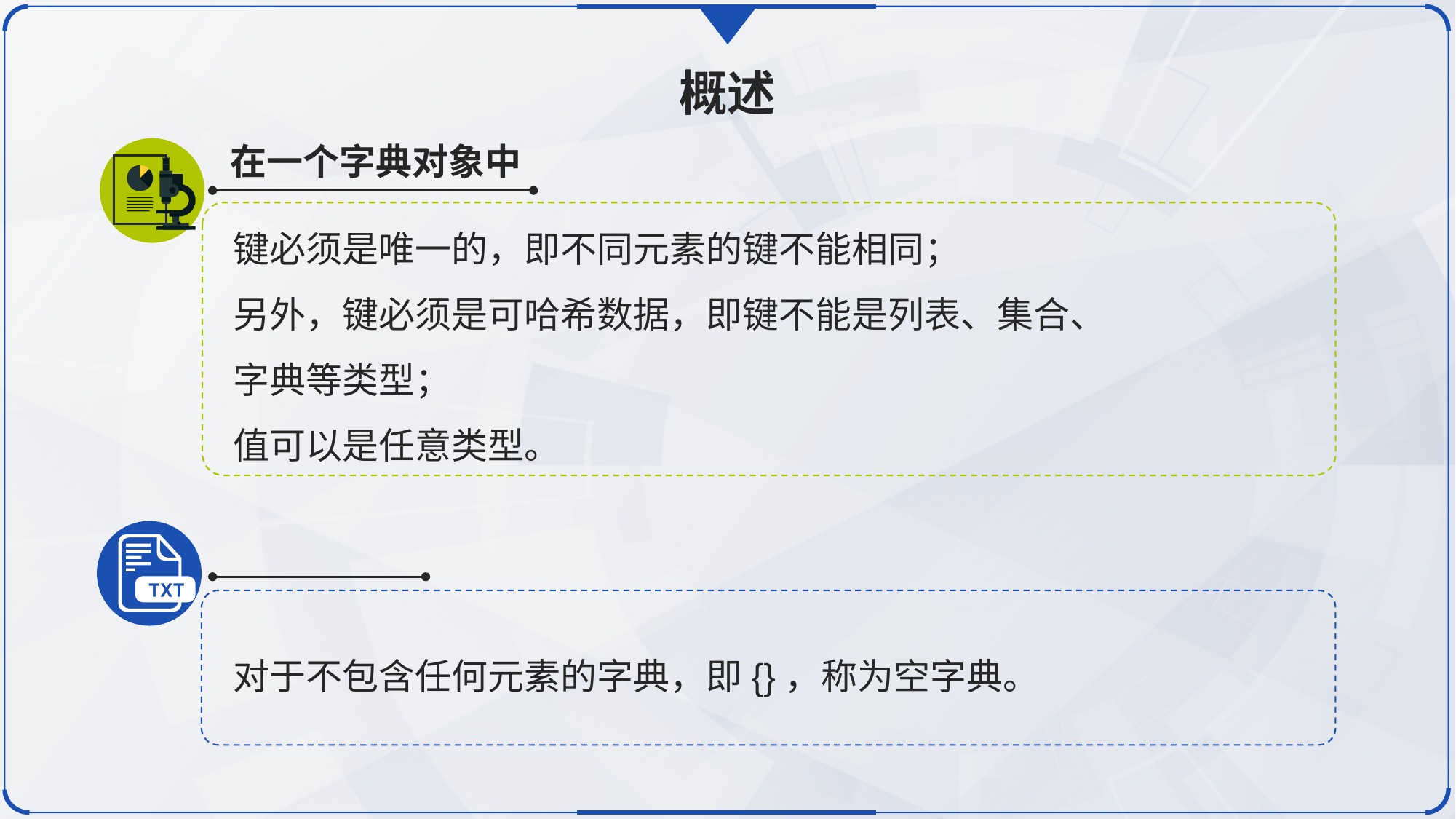

概述
在一个字典对象中

键必须是唯一的，即不同元素的键不能相同；
另外，键必须是可哈希数据，即键不能是列表、集合、
字典等类型；
值可以是任意类型。

对于不包含任何元素的字典，即{}，称为空字典。